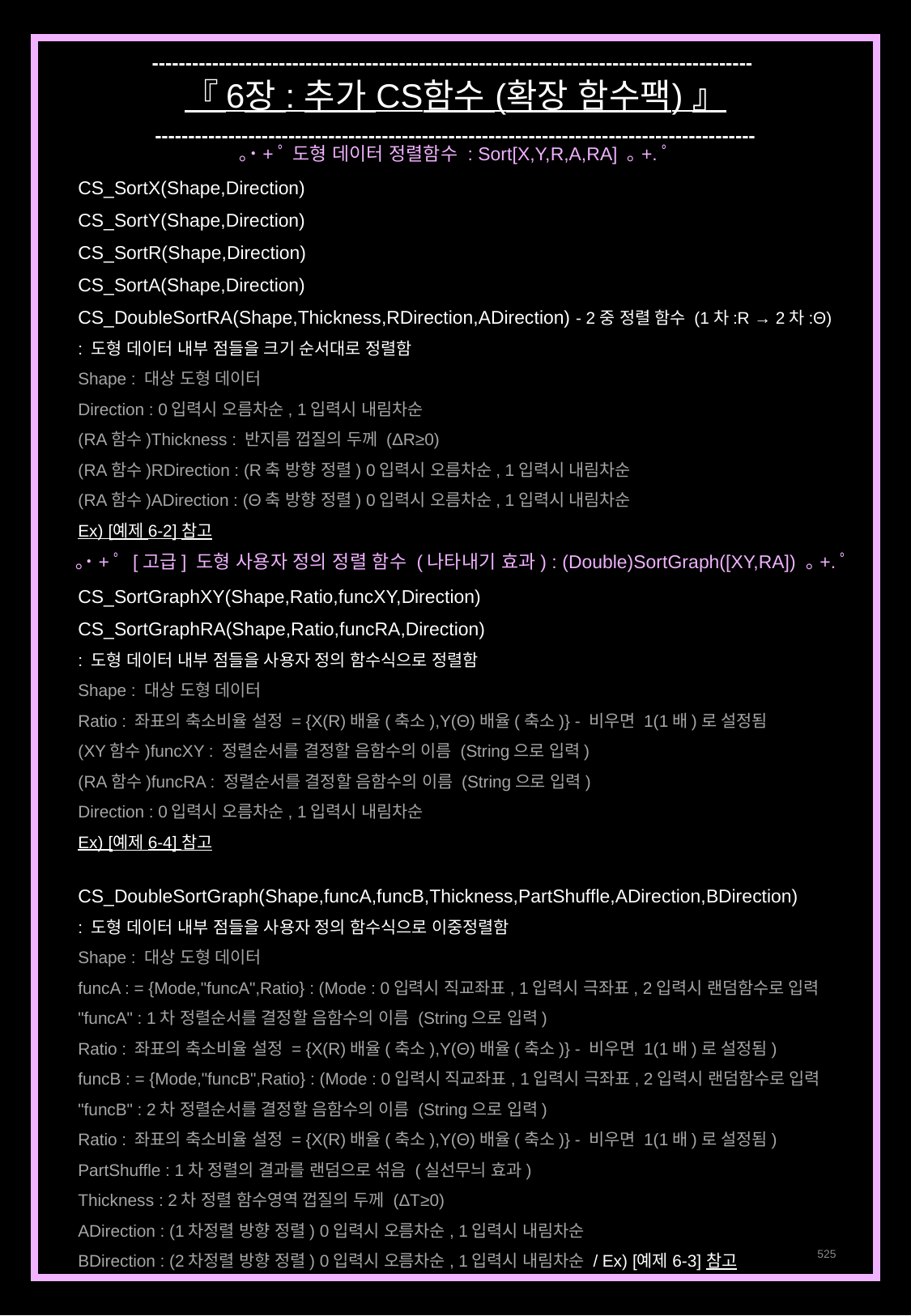

------------------------------------------------------------------------------------------
『 6장 : 추가 CS함수 (확장 함수팩) 』
------------------------------------------------------------------------------------------
｡˙+ﾟ 도형 데이터 정렬함수 : Sort[X,Y,R,A,RA] ｡+.ﾟ
CS_SortX(Shape,Direction)
CS_SortY(Shape,Direction)
CS_SortR(Shape,Direction)
CS_SortA(Shape,Direction)
CS_DoubleSortRA(Shape,Thickness,RDirection,ADirection) - 2중 정렬 함수 (1차:R → 2차:Θ)
: 도형 데이터 내부 점들을 크기 순서대로 정렬함
Shape : 대상 도형 데이터
Direction : 0입력시 오름차순, 1입력시 내림차순
(RA함수)Thickness : 반지름 껍질의 두께 (ΔR≥0)
(RA함수)RDirection : (R축 방향 정렬) 0입력시 오름차순, 1입력시 내림차순
(RA함수)ADirection : (Θ축 방향 정렬) 0입력시 오름차순, 1입력시 내림차순
Ex) [예제 6-2] 참고

CS_SortGraphXY(Shape,Ratio,funcXY,Direction)
CS_SortGraphRA(Shape,Ratio,funcRA,Direction)
: 도형 데이터 내부 점들을 사용자 정의 함수식으로 정렬함
Shape : 대상 도형 데이터
Ratio : 좌표의 축소비율 설정 = {X(R)배율(축소),Y(Θ)배율(축소)} - 비우면 1(1배)로 설정됨
(XY함수)funcXY : 정렬순서를 결정할 음함수의 이름 (String으로 입력)
(RA함수)funcRA : 정렬순서를 결정할 음함수의 이름 (String으로 입력)
Direction : 0입력시 오름차순, 1입력시 내림차순
Ex) [예제 6-4] 참고

CS_DoubleSortGraph(Shape,funcA,funcB,Thickness,PartShuffle,ADirection,BDirection)
: 도형 데이터 내부 점들을 사용자 정의 함수식으로 이중정렬함
Shape : 대상 도형 데이터
funcA : = {Mode,"funcA",Ratio} : (Mode : 0입력시 직교좌표, 1입력시 극좌표, 2입력시 랜덤함수로 입력
"funcA" : 1차 정렬순서를 결정할 음함수의 이름 (String으로 입력)
Ratio : 좌표의 축소비율 설정 = {X(R)배율(축소),Y(Θ)배율(축소)} - 비우면 1(1배)로 설정됨)
funcB : = {Mode,"funcB",Ratio} : (Mode : 0입력시 직교좌표, 1입력시 극좌표, 2입력시 랜덤함수로 입력
"funcB" : 2차 정렬순서를 결정할 음함수의 이름 (String으로 입력)
Ratio : 좌표의 축소비율 설정 = {X(R)배율(축소),Y(Θ)배율(축소)} - 비우면 1(1배)로 설정됨)
PartShuffle : 1차 정렬의 결과를 랜덤으로 섞음 (실선무늬 효과)
Thickness : 2차 정렬 함수영역 껍질의 두께 (ΔT≥0)
ADirection : (1차정렬 방향 정렬) 0입력시 오름차순, 1입력시 내림차순
BDirection : (2차정렬 방향 정렬) 0입력시 오름차순, 1입력시 내림차순 / Ex) [예제 6-3] 참고
｡˙+ﾟ [고급] 도형 사용자 정의 정렬 함수 (나타내기 효과) : (Double)SortGraph([XY,RA]) ｡+.ﾟ
525